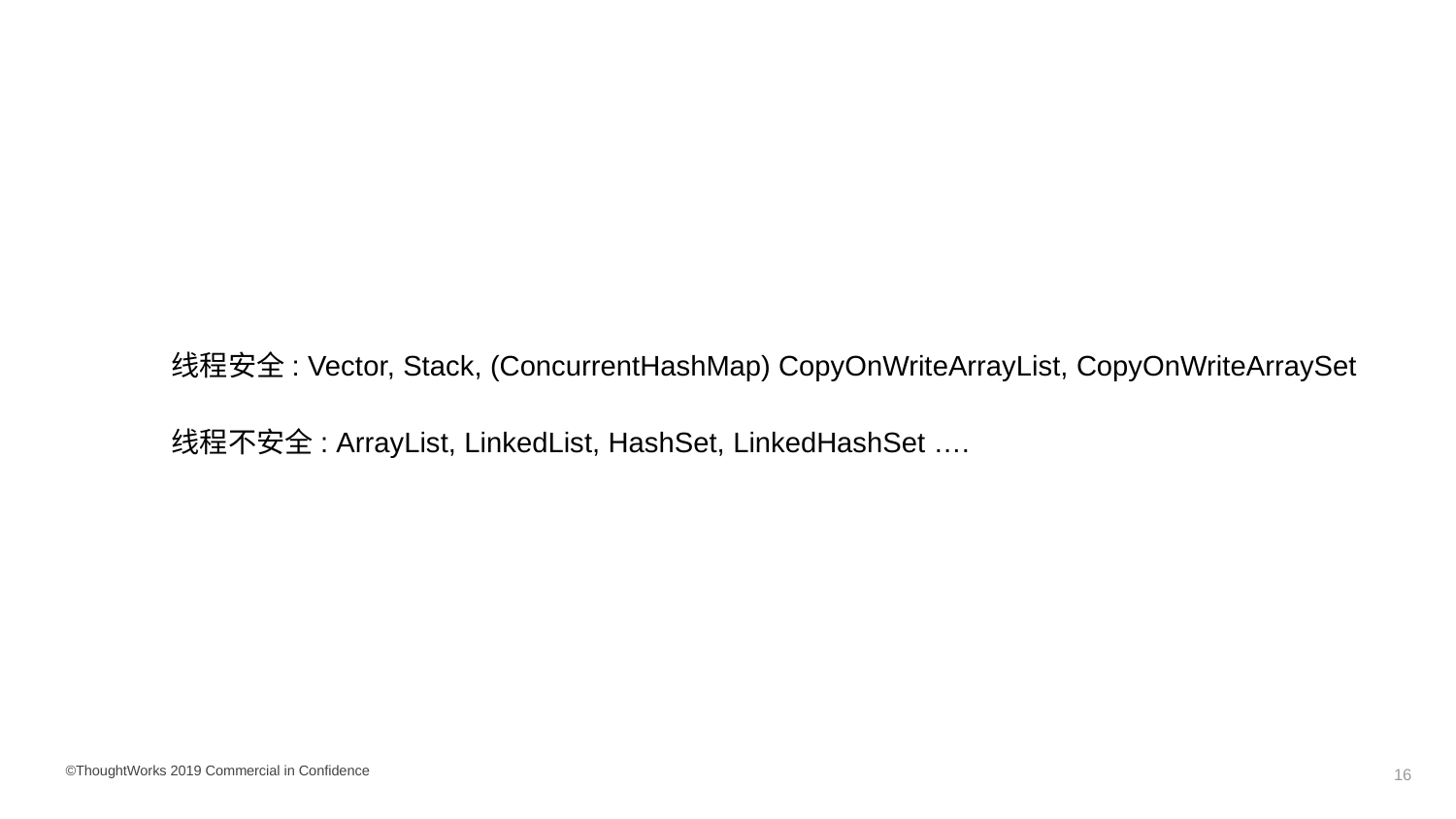

线程安全: Vector, Stack, (ConcurrentHashMap) CopyOnWriteArrayList, CopyOnWriteArraySet
线程不安全: ArrayList, LinkedList, HashSet, LinkedHashSet ….
©ThoughtWorks 2019 Commercial in Confidence
16